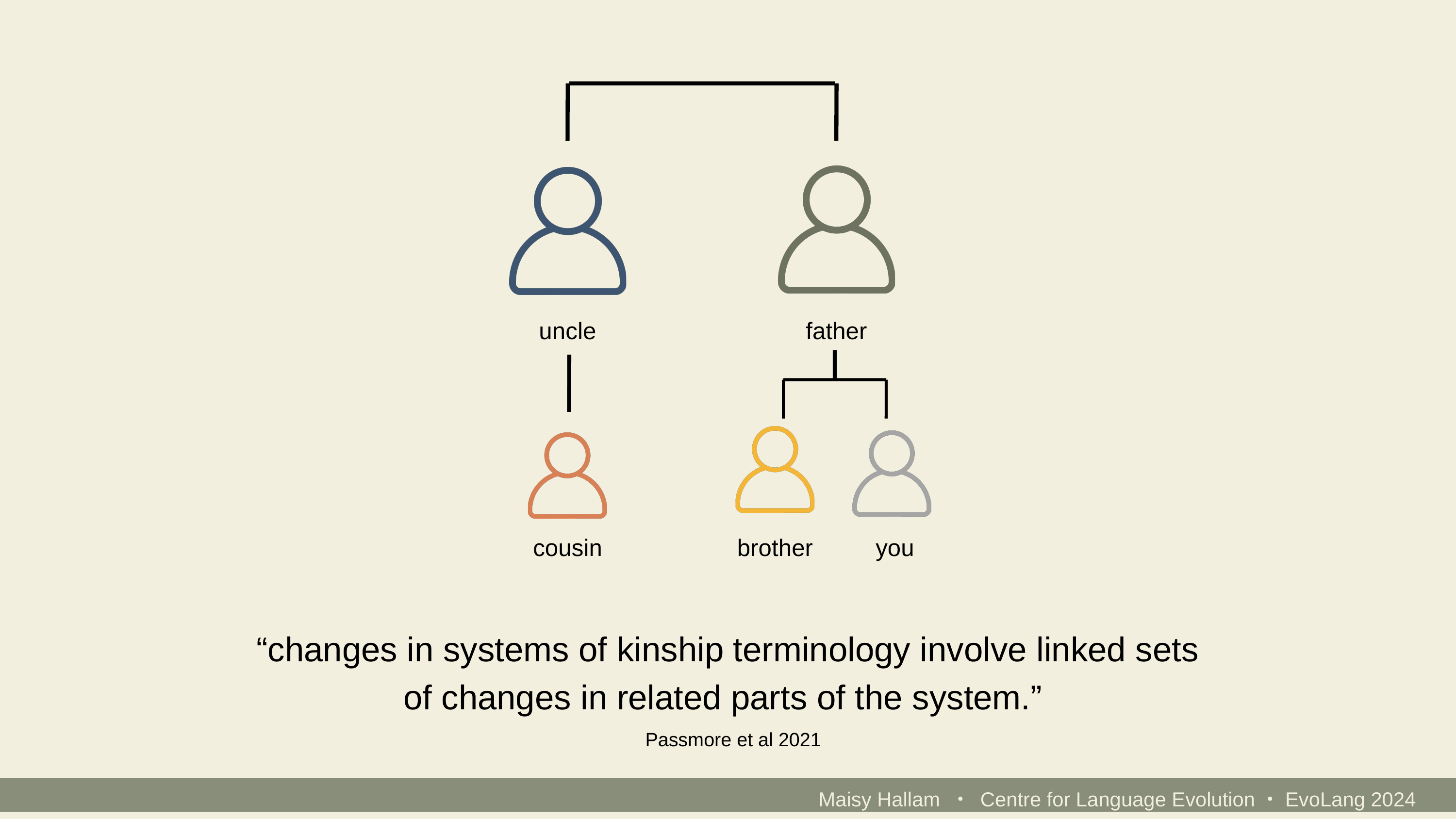

uncle
father

cousin
brother
you
“changes in systems of kinship terminology involve linked sets of changes in related parts of the system.”
Passmore et al 2021

Maisy Hallam ・ Centre for Language Evolution・EvoLang 2024